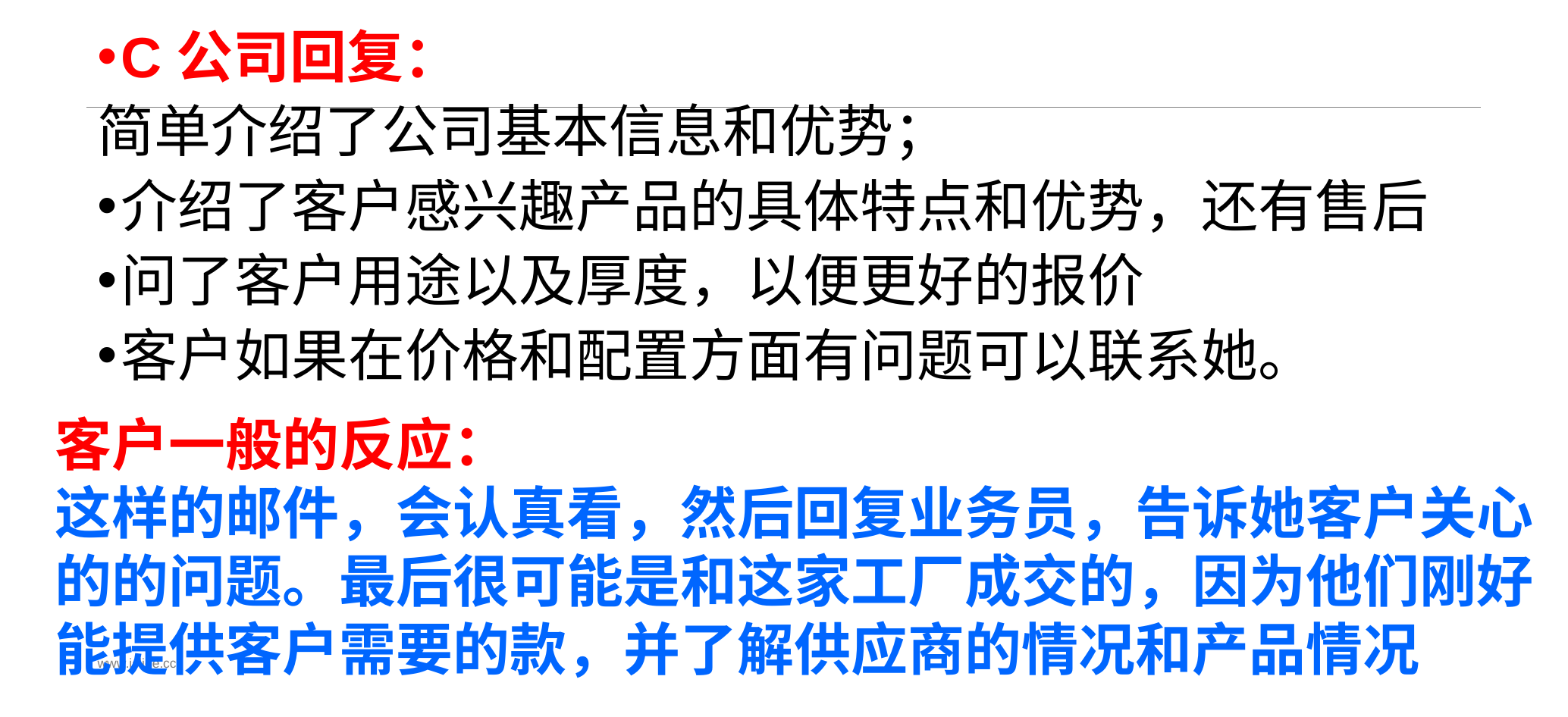

C公司回复：
简单介绍了公司基本信息和优势；
介绍了客户感兴趣产品的具体特点和优势，还有售后
问了客户用途以及厚度，以便更好的报价
客户如果在价格和配置方面有问题可以联系她。

客户一般的反应：
这样的邮件，会认真看，然后回复业务员，告诉她客户关心的的问题。最后很可能是和这家工厂成交的，因为他们刚好能提供客户需要的款，并了解供应商的情况和产品情况
www.islide.cc
27